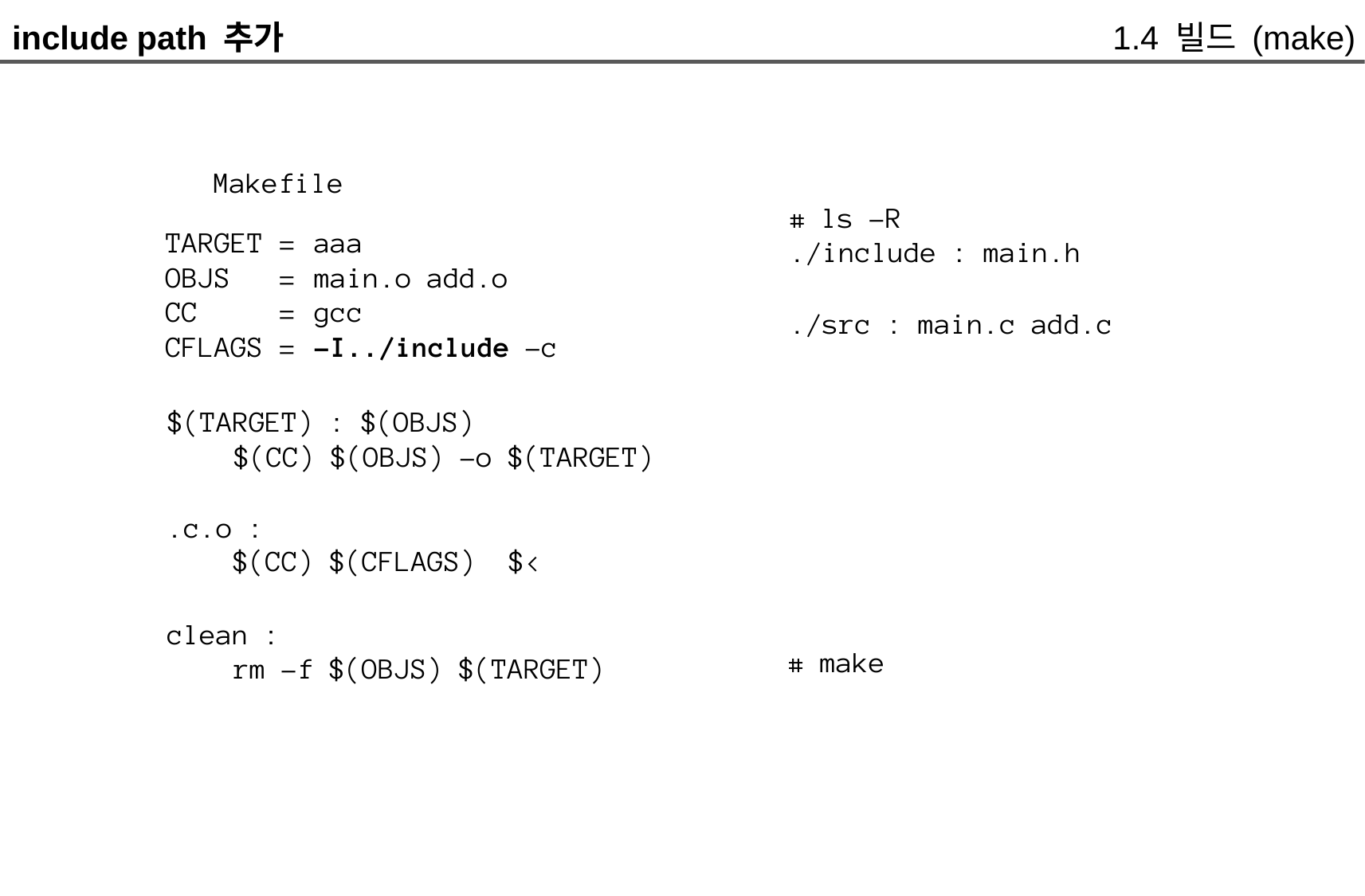

include path 추가
1.4 빌드 (make)

Makefile
#  ls  -R
./include  :  main.h

./src  :  main.c  add.c

TARGET
OBJS
CC
CFLAGS
=
=
=
=
aaa
main.o  add.o
gcc
-I../include  -c
$(TARGET)  :  $(OBJS)
	$(CC)  $(OBJS)  -o  $(TARGET)

.c.o  :
$(CC)  $(CFLAGS)
$<
clean  :
	rm  -f  $(OBJS)  $(TARGET)
#  make